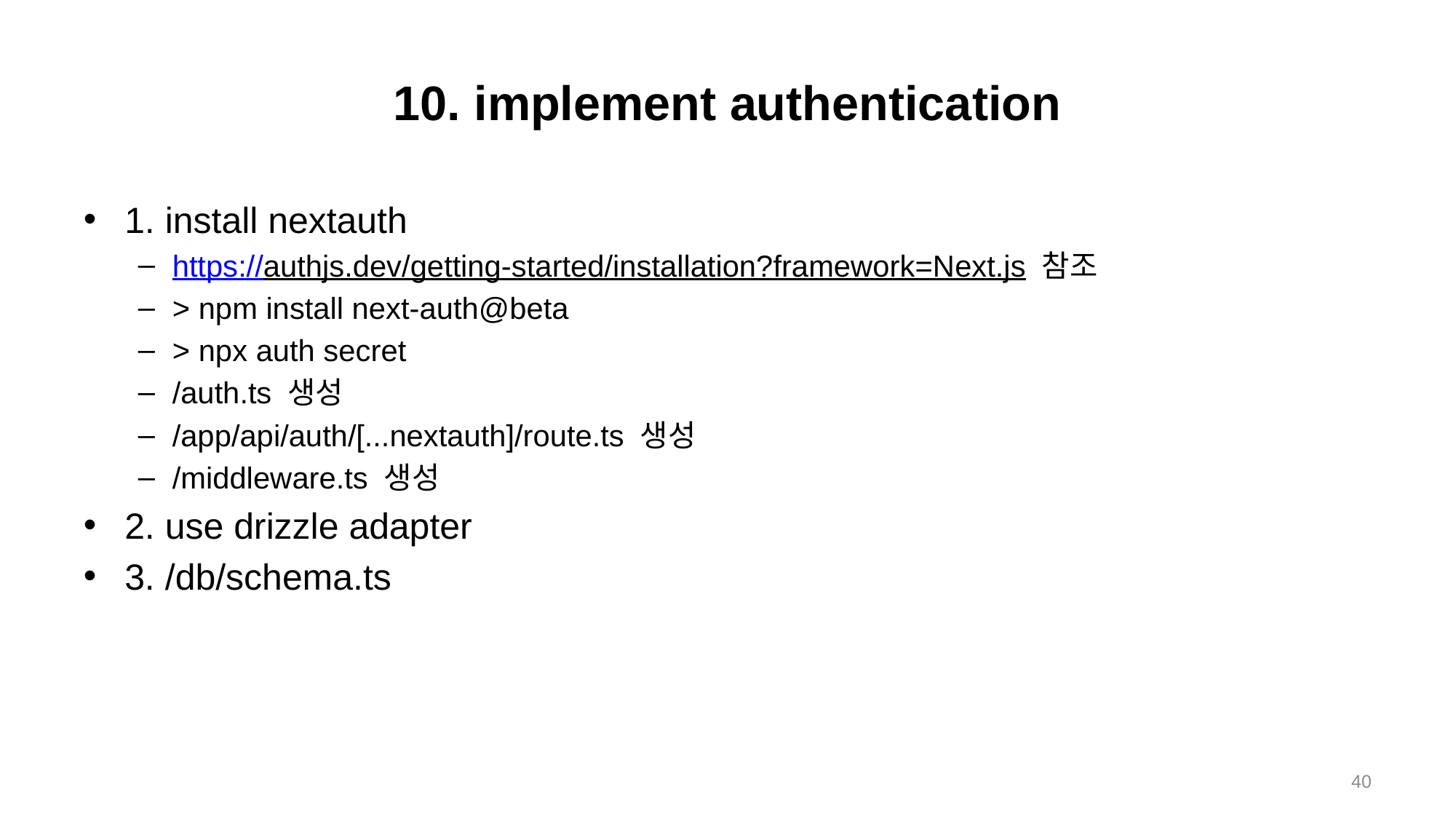

# 10. implement authentication
1. install nextauth
https://authjs.dev/getting-started/installation?framework=Next.js 참조
> npm install next-auth@beta
> npx auth secret
/auth.ts 생성
/app/api/auth/[...nextauth]/route.ts 생성
/middleware.ts 생성
2. use drizzle adapter
3. /db/schema.ts

40